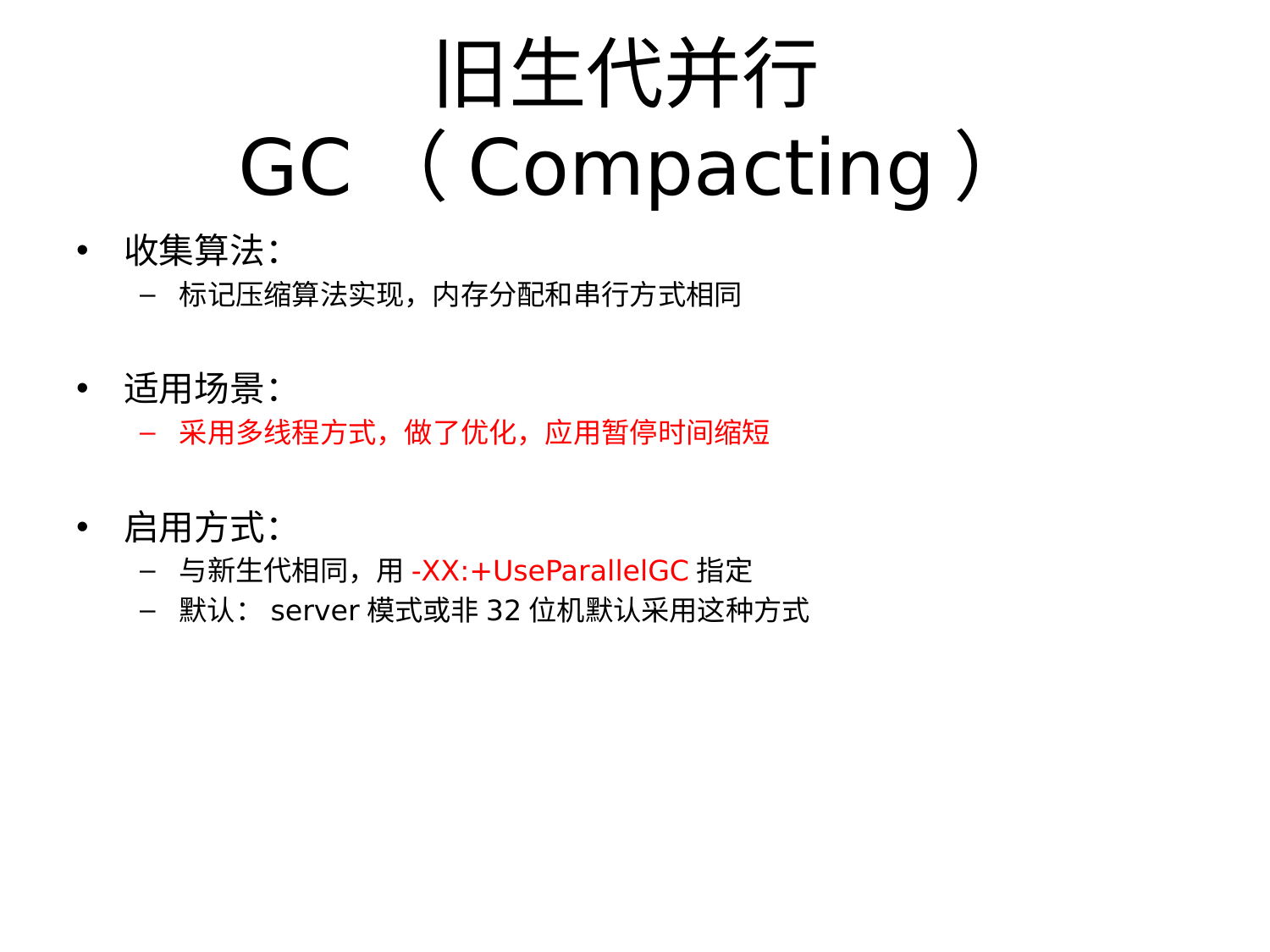

# 旧生代并行GC（Compacting）
收集算法：
标记压缩算法实现，内存分配和串行方式相同

适用场景：
采用多线程方式，做了优化，应用暂停时间缩短

启用方式：
与新生代相同，用-XX:+UseParallelGC指定
默认：server模式或非32位机默认采用这种方式